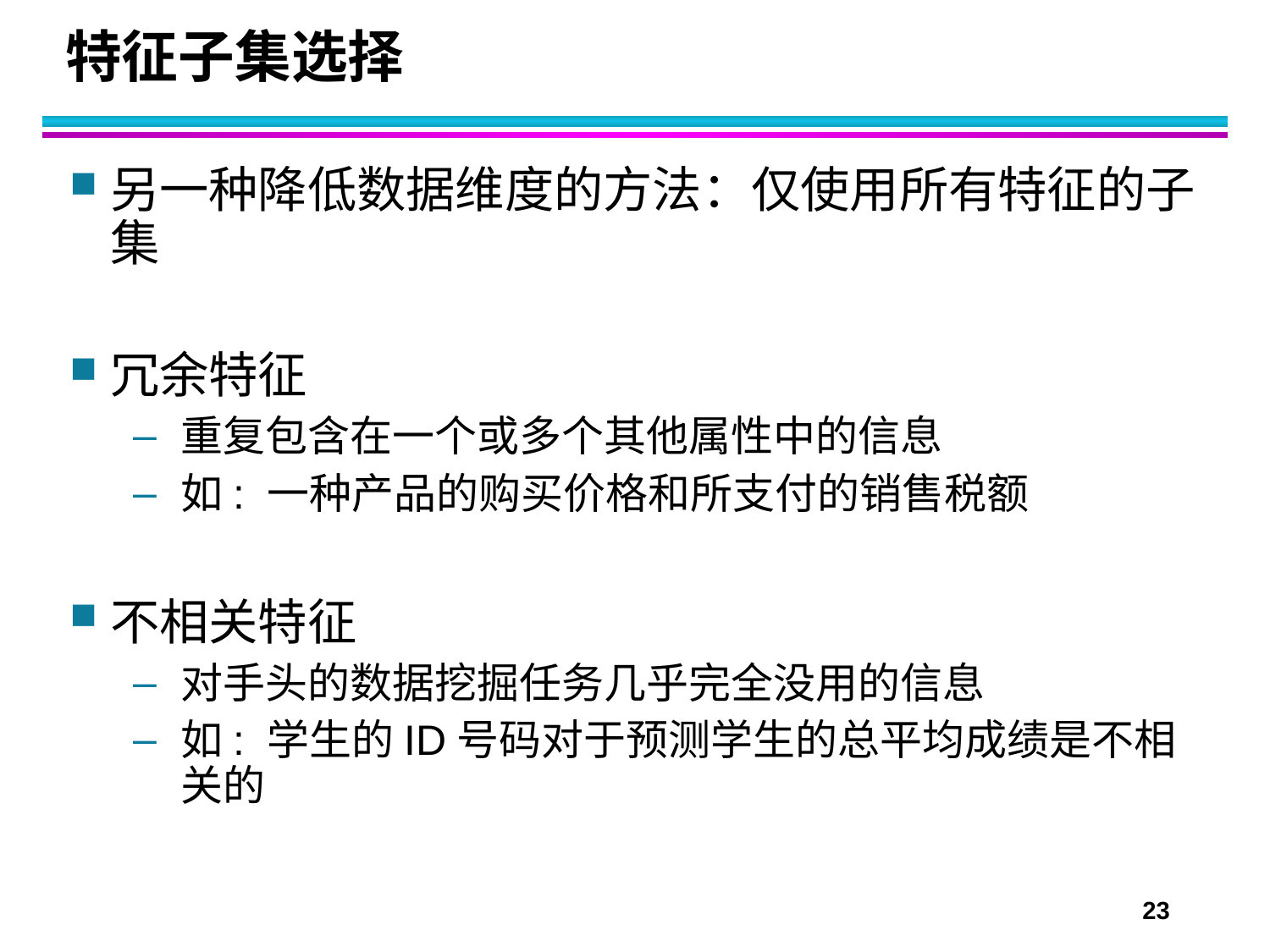

# 特征子集选择
另一种降低数据维度的方法：仅使用所有特征的子集

冗余特征
重复包含在一个或多个其他属性中的信息
如: 一种产品的购买价格和所支付的销售税额

不相关特征
对手头的数据挖掘任务几乎完全没用的信息
如: 学生的ID号码对于预测学生的总平均成绩是不相关的